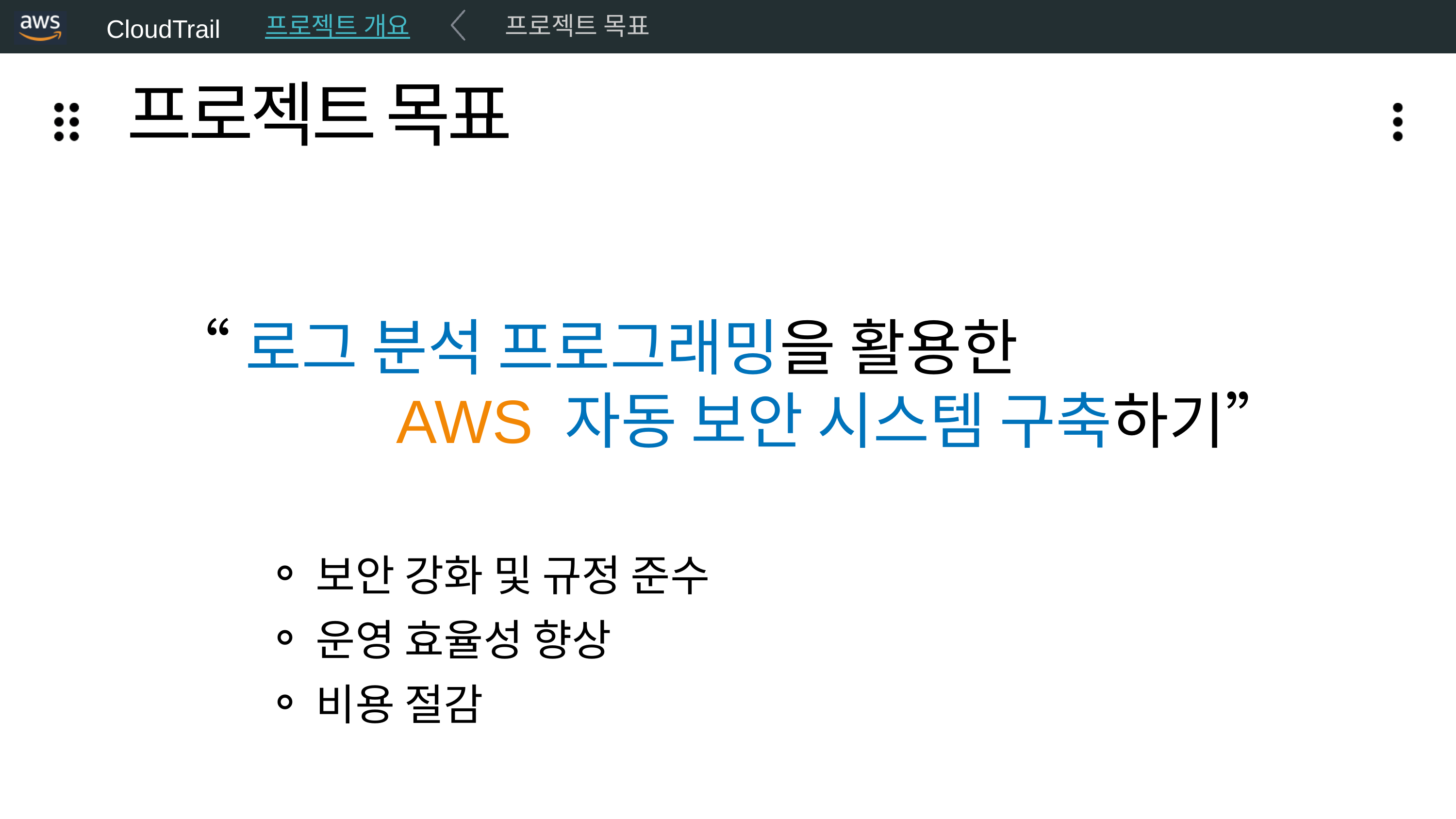

CloudTrail

프로젝트 개요
프로젝트 목표
프로젝트 목표

“로그 분석 프로그래밍을 활용한
AWS 자동 보안 시스템 구축하기”

보안 강화 및 규정 준수
운영 효율성 향상
비용 절감